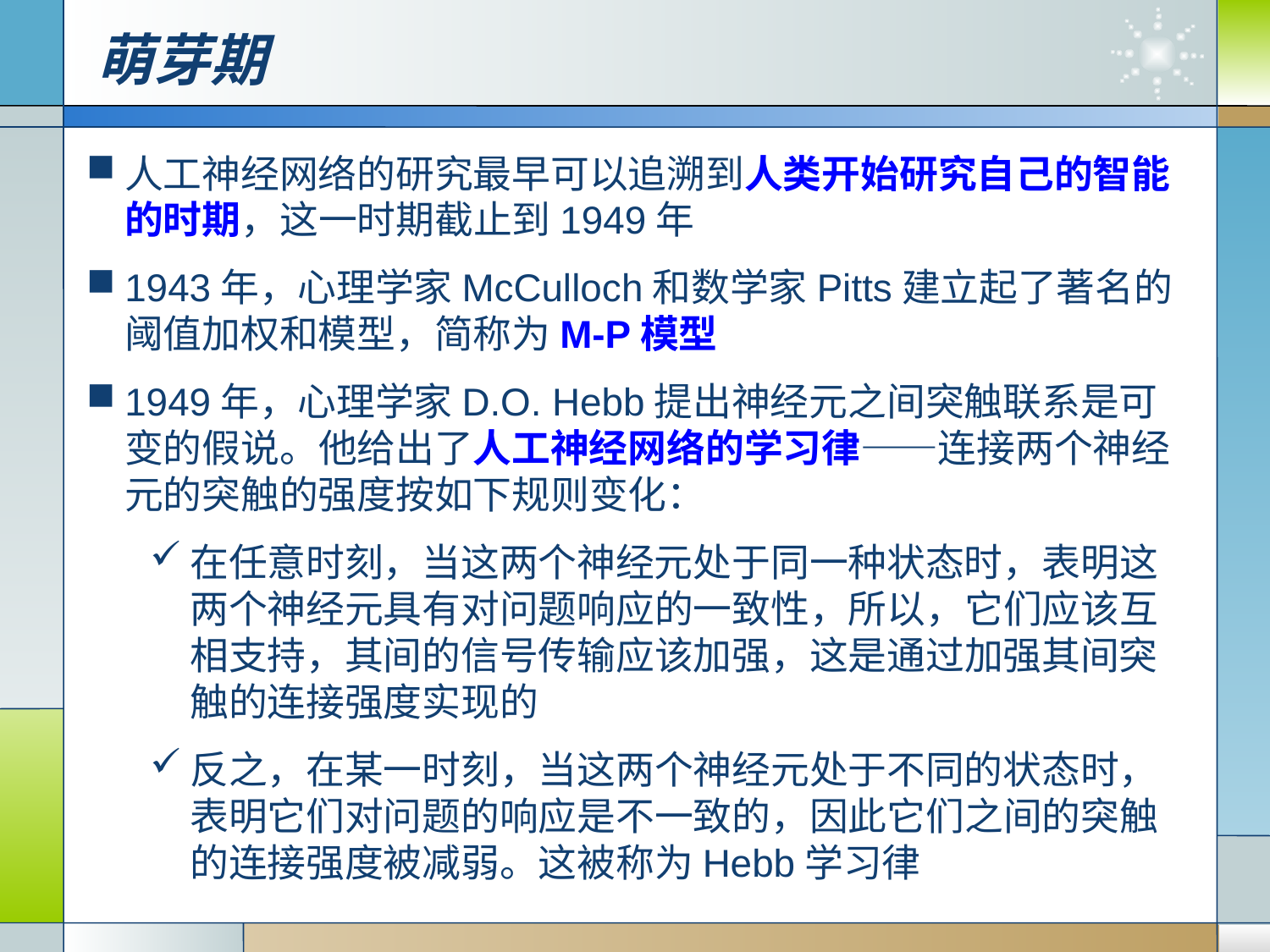

# 萌芽期
人工神经网络的研究最早可以追溯到人类开始研究自己的智能的时期，这一时期截止到1949年
1943年，心理学家McCulloch和数学家Pitts建立起了著名的阈值加权和模型，简称为M-P模型
1949年，心理学家D.O. Hebb提出神经元之间突触联系是可变的假说。他给出了人工神经网络的学习律——连接两个神经元的突触的强度按如下规则变化：
在任意时刻，当这两个神经元处于同一种状态时，表明这两个神经元具有对问题响应的一致性，所以，它们应该互相支持，其间的信号传输应该加强，这是通过加强其间突触的连接强度实现的
反之，在某一时刻，当这两个神经元处于不同的状态时，表明它们对问题的响应是不一致的，因此它们之间的突触的连接强度被减弱。这被称为Hebb学习律